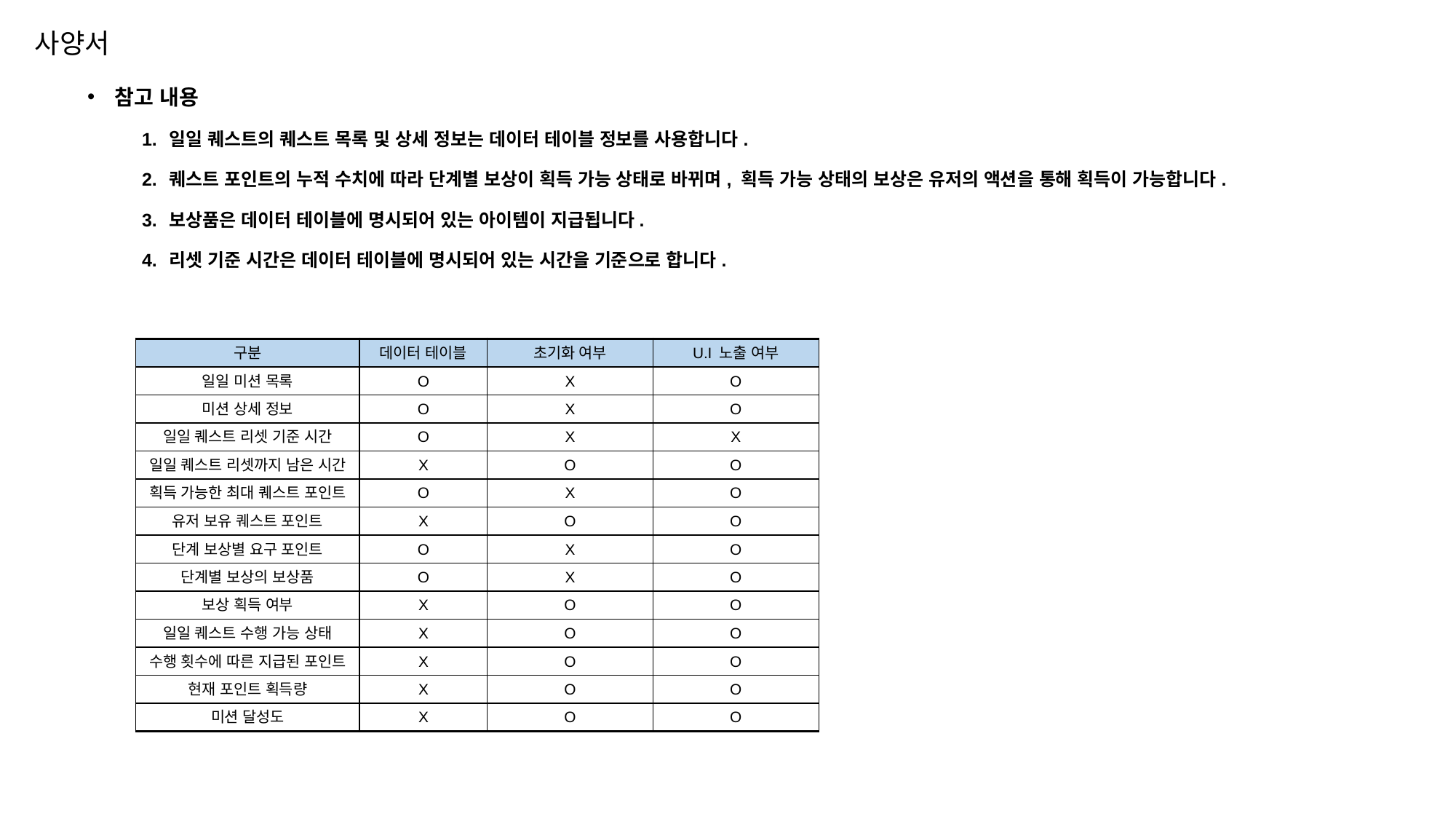

사양서
참고 내용
일일 퀘스트의 퀘스트 목록 및 상세 정보는 데이터 테이블 정보를 사용합니다.
퀘스트 포인트의 누적 수치에 따라 단계별 보상이 획득 가능 상태로 바뀌며, 획득 가능 상태의 보상은 유저의 액션을 통해 획득이 가능합니다.
보상품은 데이터 테이블에 명시되어 있는 아이템이 지급됩니다.
리셋 기준 시간은 데이터 테이블에 명시되어 있는 시간을 기준으로 합니다.

| 구분 | 데이터 테이블 | 초기화 여부 | U.I 노출 여부 |
| --- | --- | --- | --- |
| 일일 미션 목록 | O | X | O |
| 미션 상세 정보 | O | X | O |
| 일일 퀘스트 리셋 기준 시간 | O | X | X |
| 일일 퀘스트 리셋까지 남은 시간 | X | O | O |
| 획득 가능한 최대 퀘스트 포인트 | O | X | O |
| 유저 보유 퀘스트 포인트 | X | O | O |
| 단계 보상별 요구 포인트 | O | X | O |
| 단계별 보상의 보상품 | O | X | O |
| 보상 획득 여부 | X | O | O |
| 일일 퀘스트 수행 가능 상태 | X | O | O |
| 수행 횟수에 따른 지급된 포인트 | X | O | O |
| 현재 포인트 획득량 | X | O | O |
| 미션 달성도 | X | O | O |